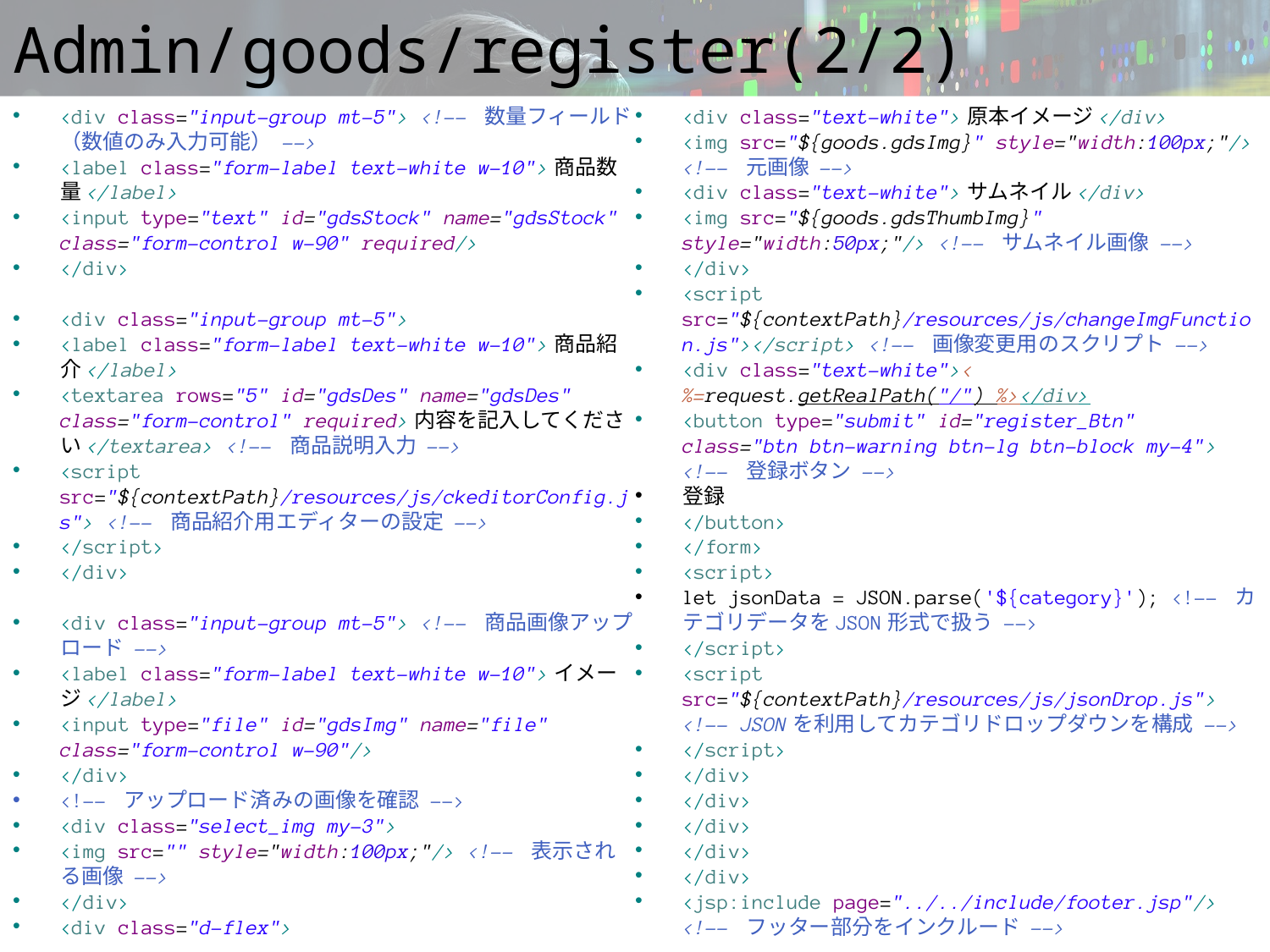

# Admin/goods/register(2/2)
<div class="input-group mt-5"> <!-- 数量フィールド（数値のみ入力可能） -->
<label class="form-label text-white w-10">商品数量</label>
<input type="text" id="gdsStock" name="gdsStock" class="form-control w-90" required/>
</div>

<div class="input-group mt-5">
<label class="form-label text-white w-10">商品紹介</label>
<textarea rows="5" id="gdsDes" name="gdsDes" class="form-control" required>内容を記入してください</textarea> <!-- 商品説明入力 -->
<script src="${contextPath}/resources/js/ckeditorConfig.js"> <!-- 商品紹介用エディターの設定 -->
</script>
</div>

<div class="input-group mt-5"> <!-- 商品画像アップロード -->
<label class="form-label text-white w-10">イメージ</label>
<input type="file" id="gdsImg" name="file" class="form-control w-90"/>
</div>
<!-- アップロード済みの画像を確認 -->
<div class="select_img my-3">
<img src="" style="width:100px;"/> <!-- 表示される画像 -->
</div>
<div class="d-flex">
<div class="text-white">原本イメージ</div>
<img src="${goods.gdsImg}" style="width:100px;"/> <!-- 元画像 -->
<div class="text-white">サムネイル</div>
<img src="${goods.gdsThumbImg}" style="width:50px;"/> <!-- サムネイル画像 -->
</div>
<script src="${contextPath}/resources/js/changeImgFunction.js"></script> <!-- 画像変更用のスクリプト -->
<div class="text-white"><%=request.getRealPath("/") %></div>
<button type="submit" id="register_Btn" class="btn btn-warning btn-lg btn-block my-4"> <!-- 登録ボタン -->
登録
</button>
</form>
<script>
let jsonData = JSON.parse('${category}'); <!-- カテゴリデータをJSON形式で扱う -->
</script>
<script src="${contextPath}/resources/js/jsonDrop.js"> <!-- JSONを利用してカテゴリドロップダウンを構成 -->
</script>
</div>
</div>
</div>
</div>
</div>
<jsp:include page="../../include/footer.jsp"/> <!-- フッター部分をインクルード -->